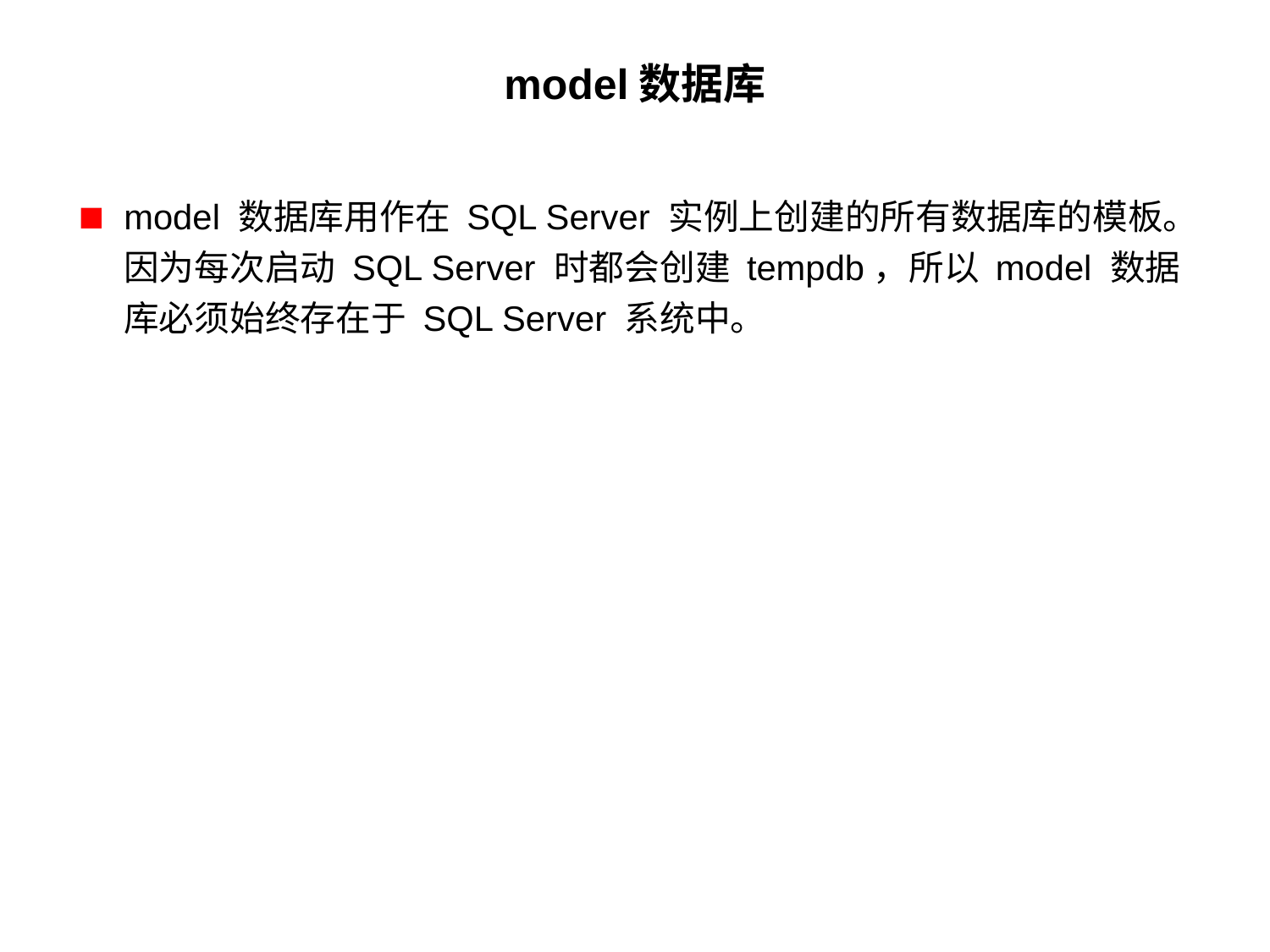

# model数据库
model 数据库用作在 SQL Server 实例上创建的所有数据库的模板。因为每次启动 SQL Server 时都会创建 tempdb，所以 model 数据库必须始终存在于 SQL Server 系统中。